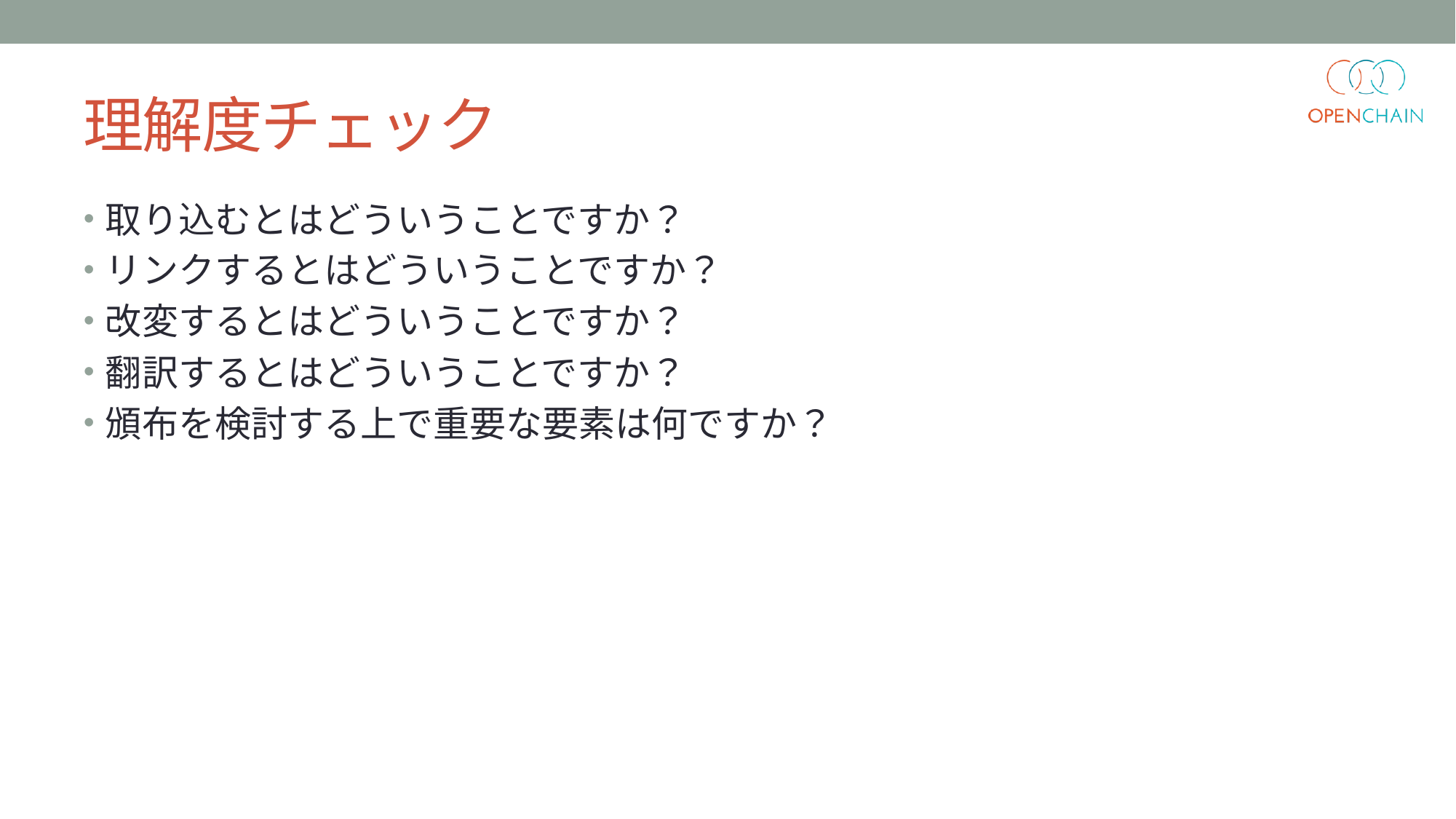

# 理解度チェック
取り込むとはどういうことですか？
リンクするとはどういうことですか？
改変するとはどういうことですか？
翻訳するとはどういうことですか？
頒布を検討する上で重要な要素は何ですか？